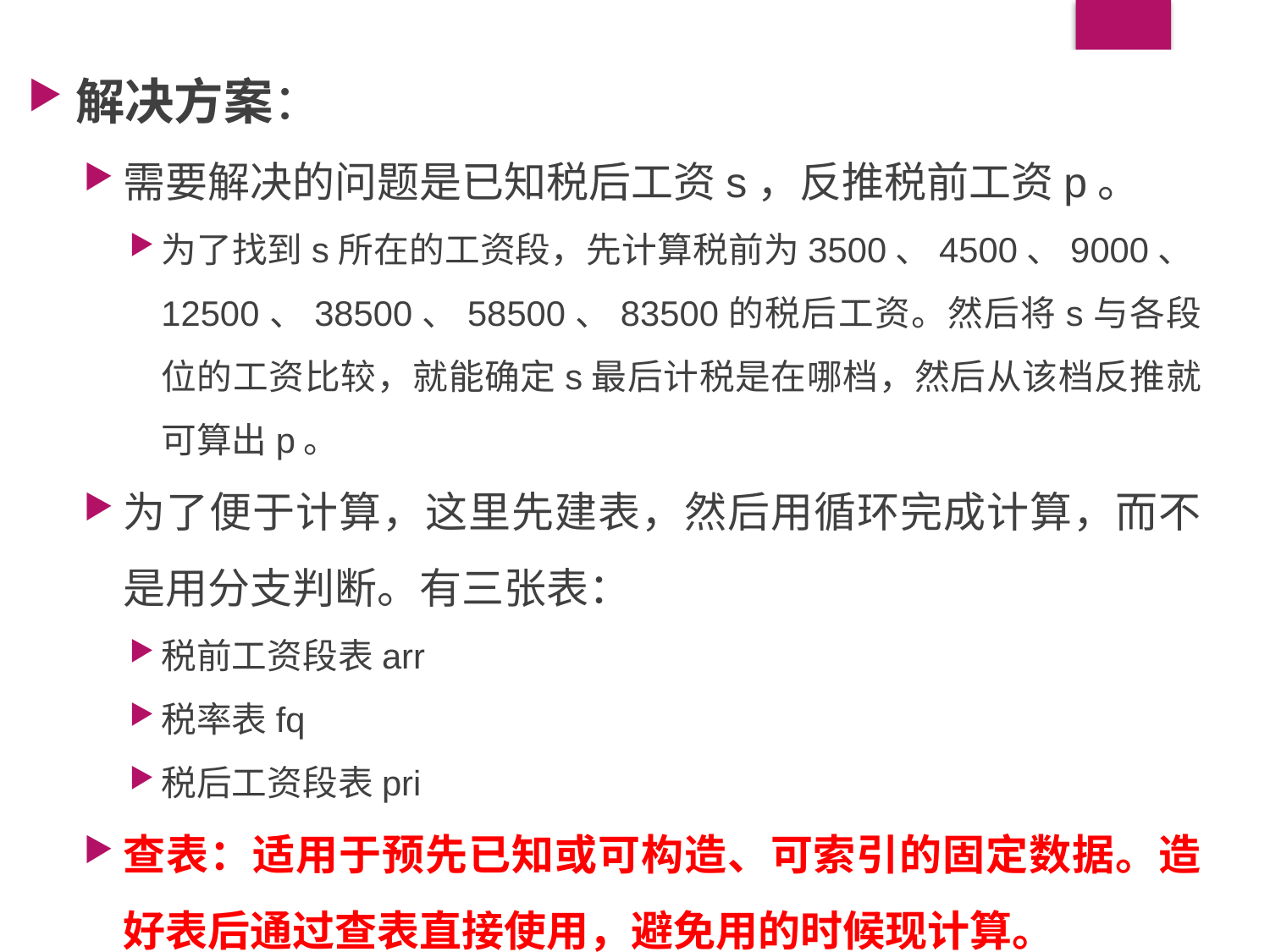

解决方案：
需要解决的问题是已知税后工资s，反推税前工资p。
为了找到s所在的工资段，先计算税前为3500、4500、9000、12500、38500、58500、83500的税后工资。然后将s与各段位的工资比较，就能确定s最后计税是在哪档，然后从该档反推就可算出p。
为了便于计算，这里先建表，然后用循环完成计算，而不是用分支判断。有三张表：
税前工资段表arr
税率表fq
税后工资段表pri
查表：适用于预先已知或可构造、可索引的固定数据。造好表后通过查表直接使用，避免用的时候现计算。
#